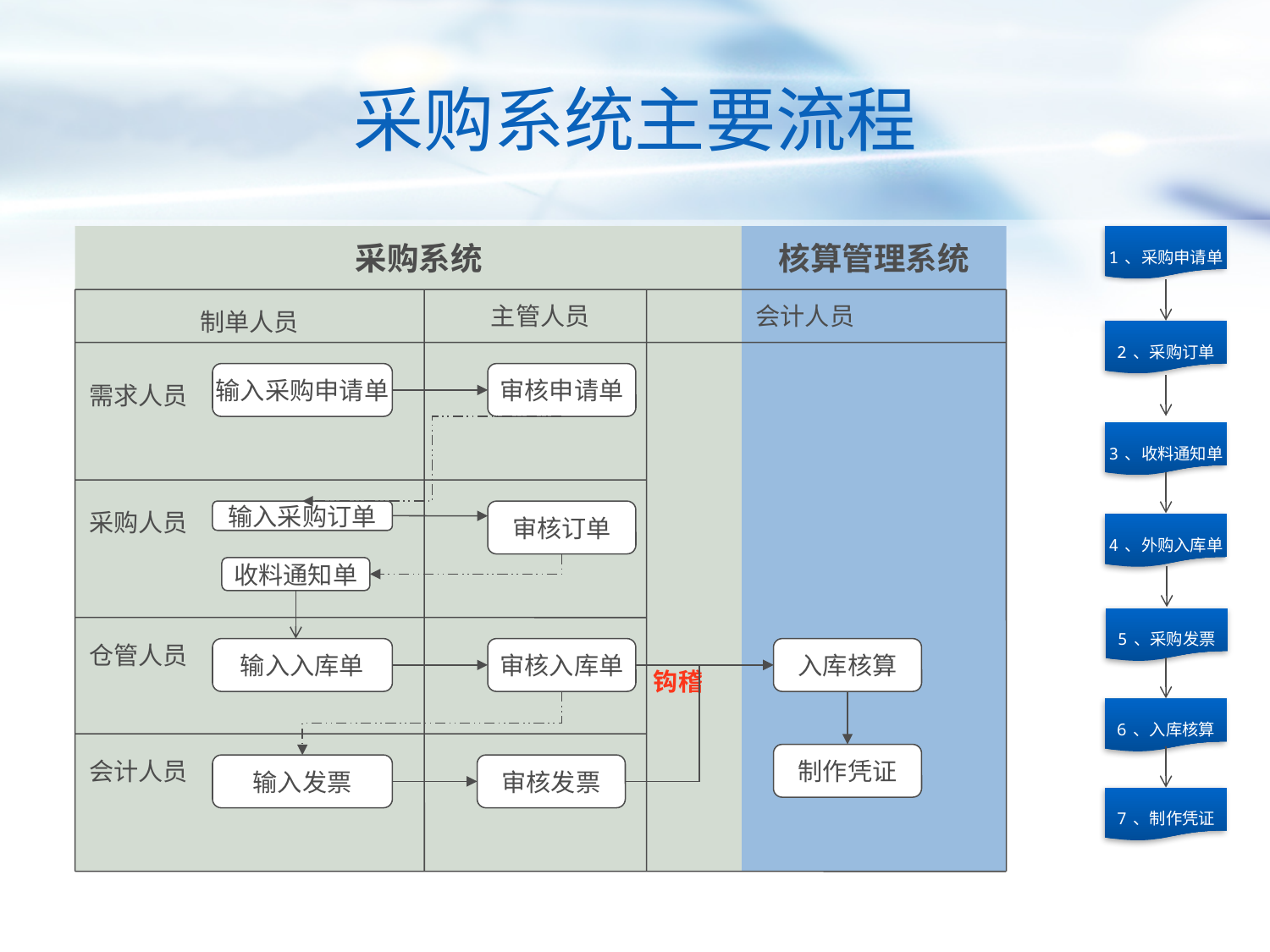

# 采购系统主要流程

采购系统

核算管理系统
1、采购申请单

制单人员
主管人员
会计人员
2、采购订单

输入采购申请单
审核申请单
需求人员
3、收料通知单

采购人员
输入采购订单
审核订单
4、外购入库单
收料通知单
5、采购发票

仓管人员
输入入库单
审核入库单
入库核算
钩稽
6、入库核算

制作凭证
会计人员
输入发票
审核发票
7、制作凭证